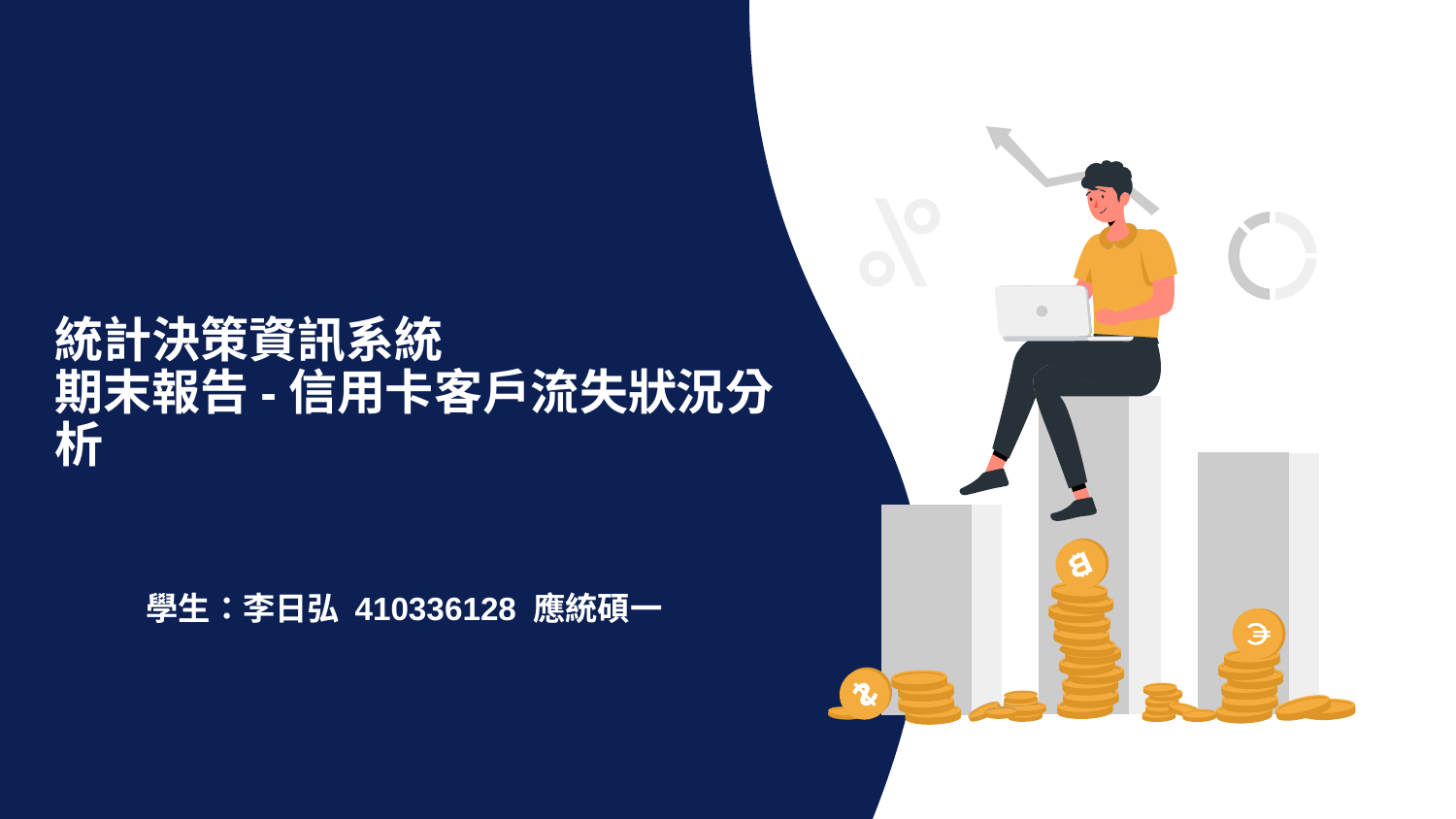

# 統計決策資訊系統 期末報告-信用卡客戶流失狀況分析

學生：李日弘 410336128 應統碩一